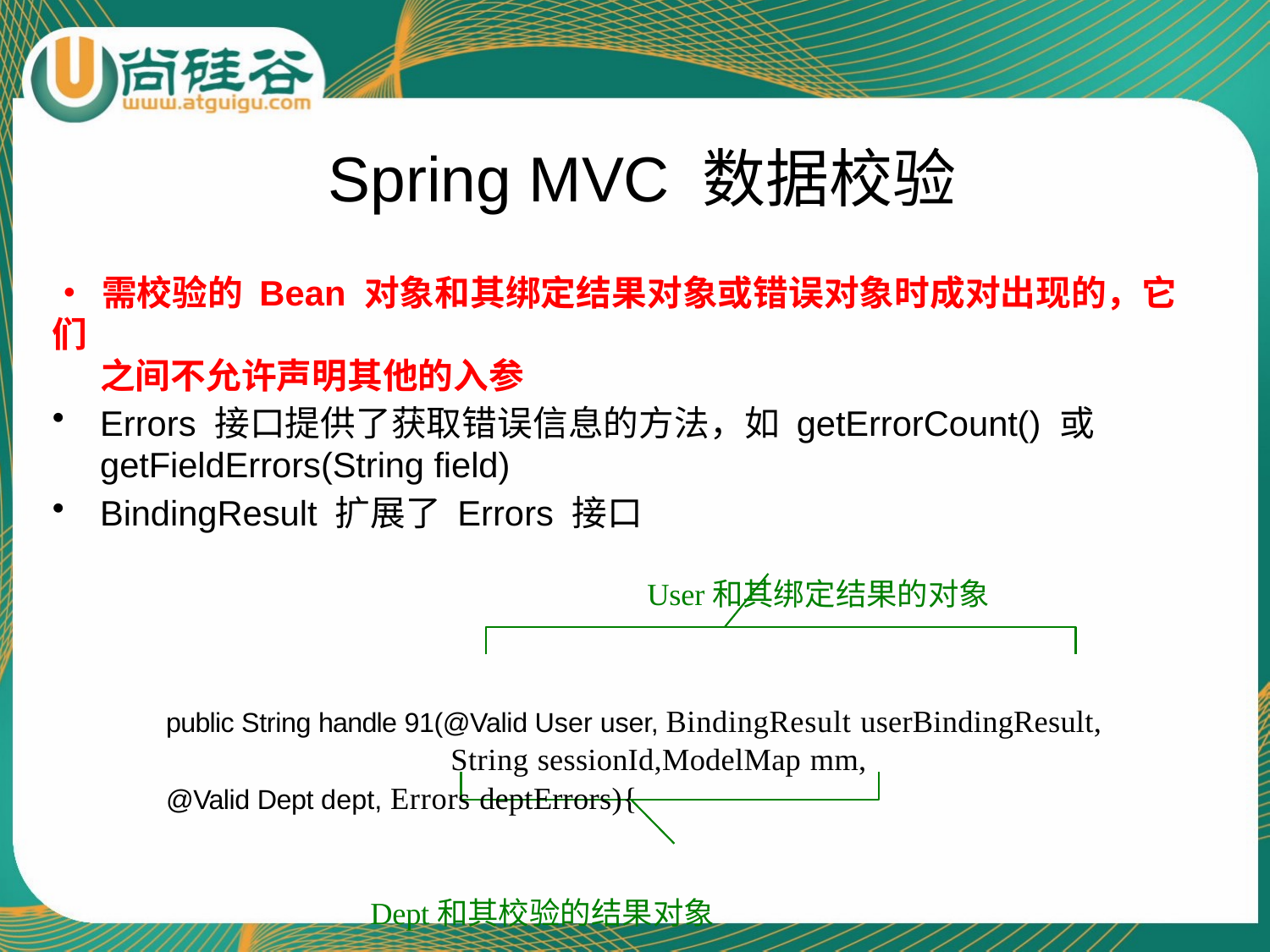

# Spring MVC 数据校验
•	需校验的 Bean 对象和其绑定结果对象或错误对象时成对出现的，它们
之间不允许声明其他的入参
Errors 接口提供了获取错误信息的方法，如 getErrorCount() 或
getFieldErrors(String field)
BindingResult 扩展了 Errors 接口

User和其绑定结果的对象

public String handle 91(@Valid User user, BindingResult userBindingResult,  String sessionId,ModelMap mm,
@Valid Dept dept, Errors deptErrors){

Dept和其校验的结果对象